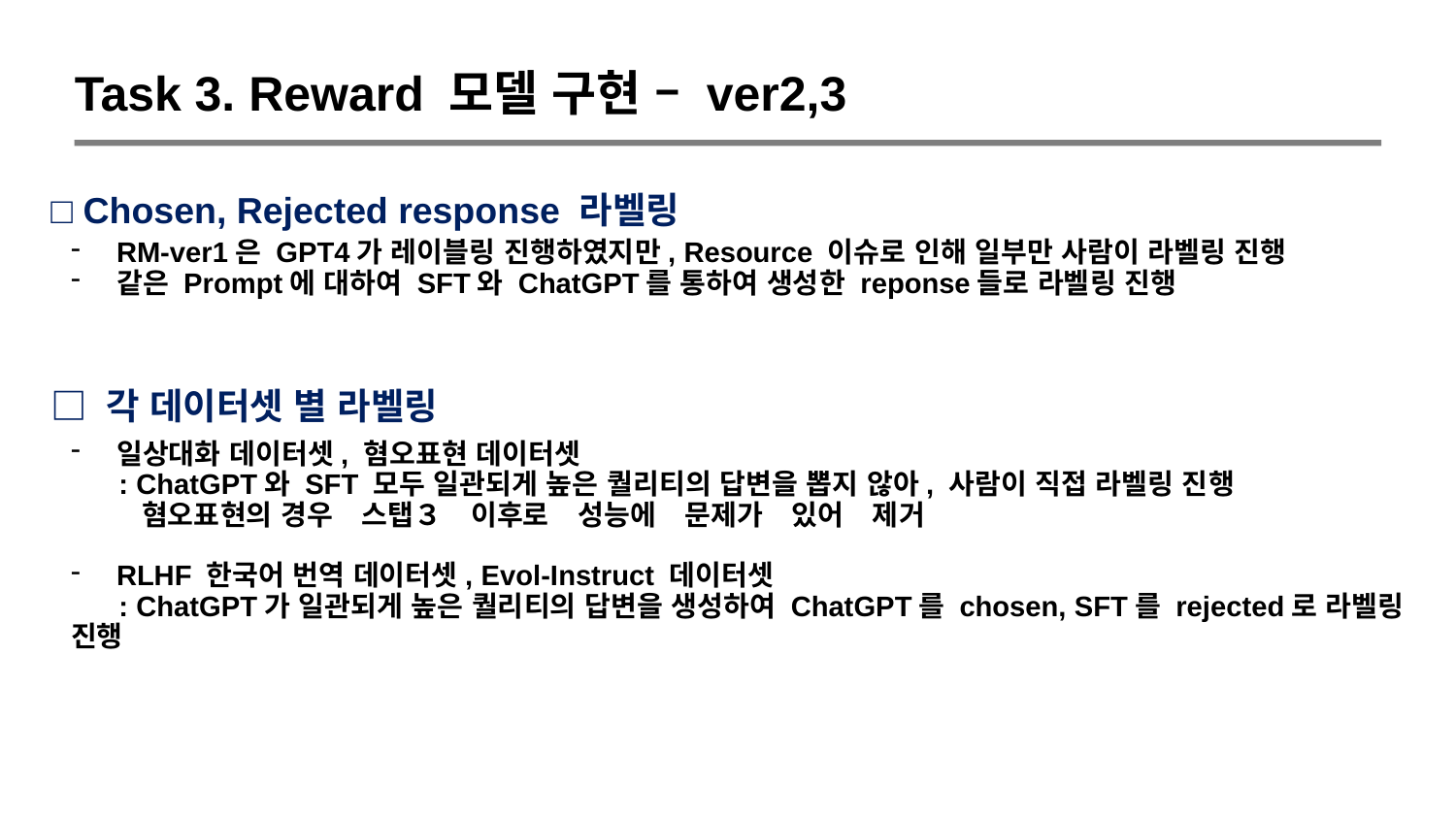

Task 3. Reward 모델 구현 – ver2,3
□ Chosen, Rejected response 라벨링

□ 각 데이터셋 별 라벨링
RM-ver1은 GPT4가 레이블링 진행하였지만, Resource 이슈로 인해 일부만 사람이 라벨링 진행
같은 Prompt에 대하여 SFT와 ChatGPT를 통하여 생성한 reponse들로 라벨링 진행

일상대화 데이터셋, 혐오표현 데이터셋
      : ChatGPT와 SFT 모두 일관되게 높은 퀄리티의 답변을 뽑지 않아, 사람이 직접 라벨링 진행
        혐오표현의 경우　스탭３　이후로　성능에　문제가　있어　제거

RLHF 한국어 번역 데이터셋, Evol-Instruct 데이터셋
      : ChatGPT가 일관되게 높은 퀄리티의 답변을 생성하여 ChatGPT를 chosen, SFT를 rejected로 라벨링 진행